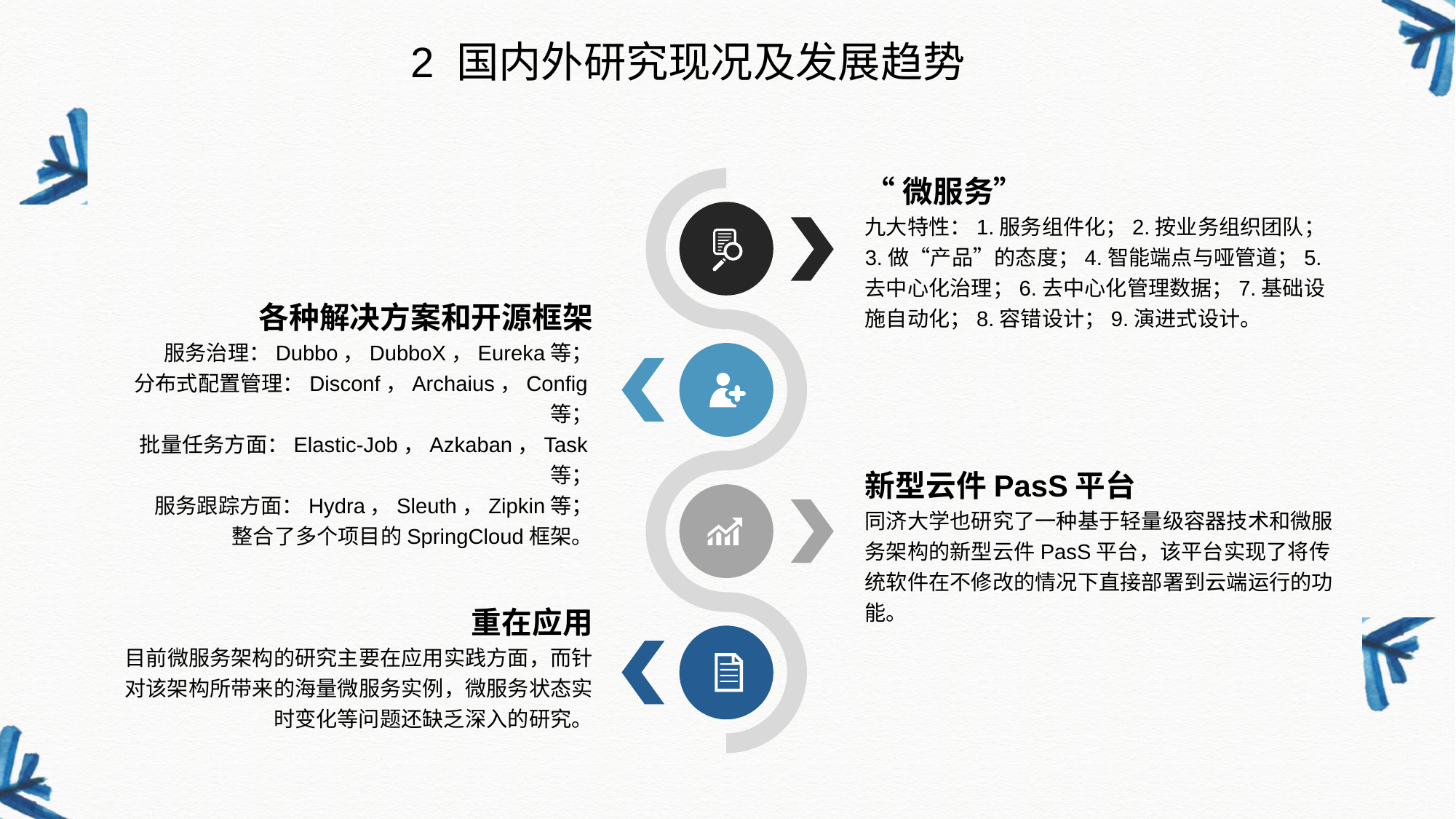

2 国内外研究现况及发展趋势
“微服务”
九大特性：1.服务组件化；2.按业务组织团队；3.做“产品”的态度；4.智能端点与哑管道；5.去中心化治理；6.去中心化管理数据；7.基础设施自动化；8.容错设计；9.演进式设计。

各种解决方案和开源框架
服务治理：Dubbo，DubboX，Eureka等；
分布式配置管理：Disconf，Archaius，Config等；
批量任务方面：Elastic-Job，Azkaban，Task等；
服务跟踪方面：Hydra，Sleuth，Zipkin等；
整合了多个项目的SpringCloud框架。

新型云件PasS平台
同济大学也研究了一种基于轻量级容器技术和微服务架构的新型云件PasS平台，该平台实现了将传统软件在不修改的情况下直接部署到云端运行的功能。

重在应用
目前微服务架构的研究主要在应用实践方面，而针对该架构所带来的海量微服务实例，微服务状态实时变化等问题还缺乏深入的研究。